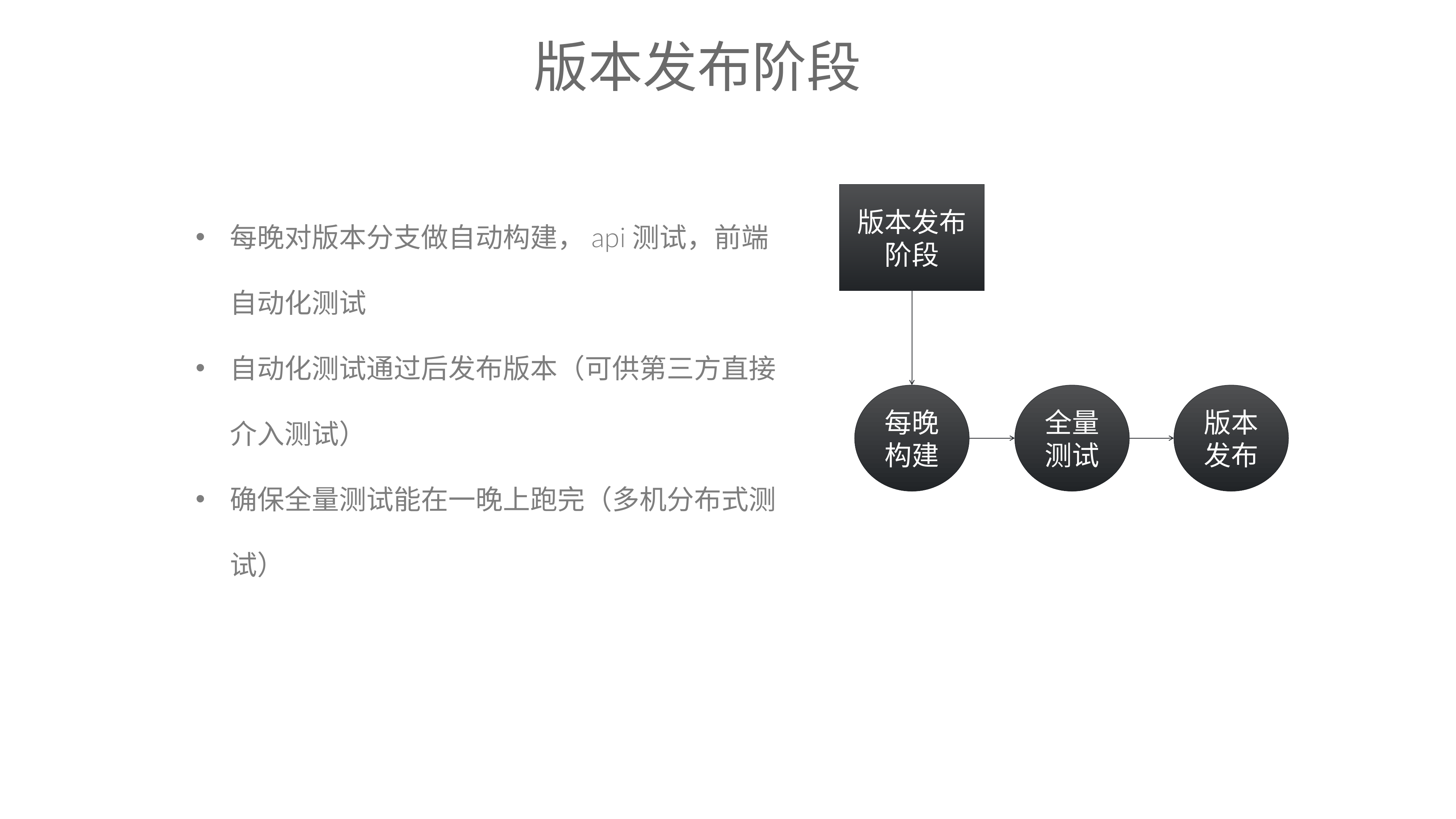

版本发布阶段
每晚对版本分支做自动构建，api测试，前端自动化测试
自动化测试通过后发布版本（可供第三方直接介入测试）
确保全量测试能在一晚上跑完（多机分布式测试）
版本发布阶段
每晚构建
全量测试
版本发布